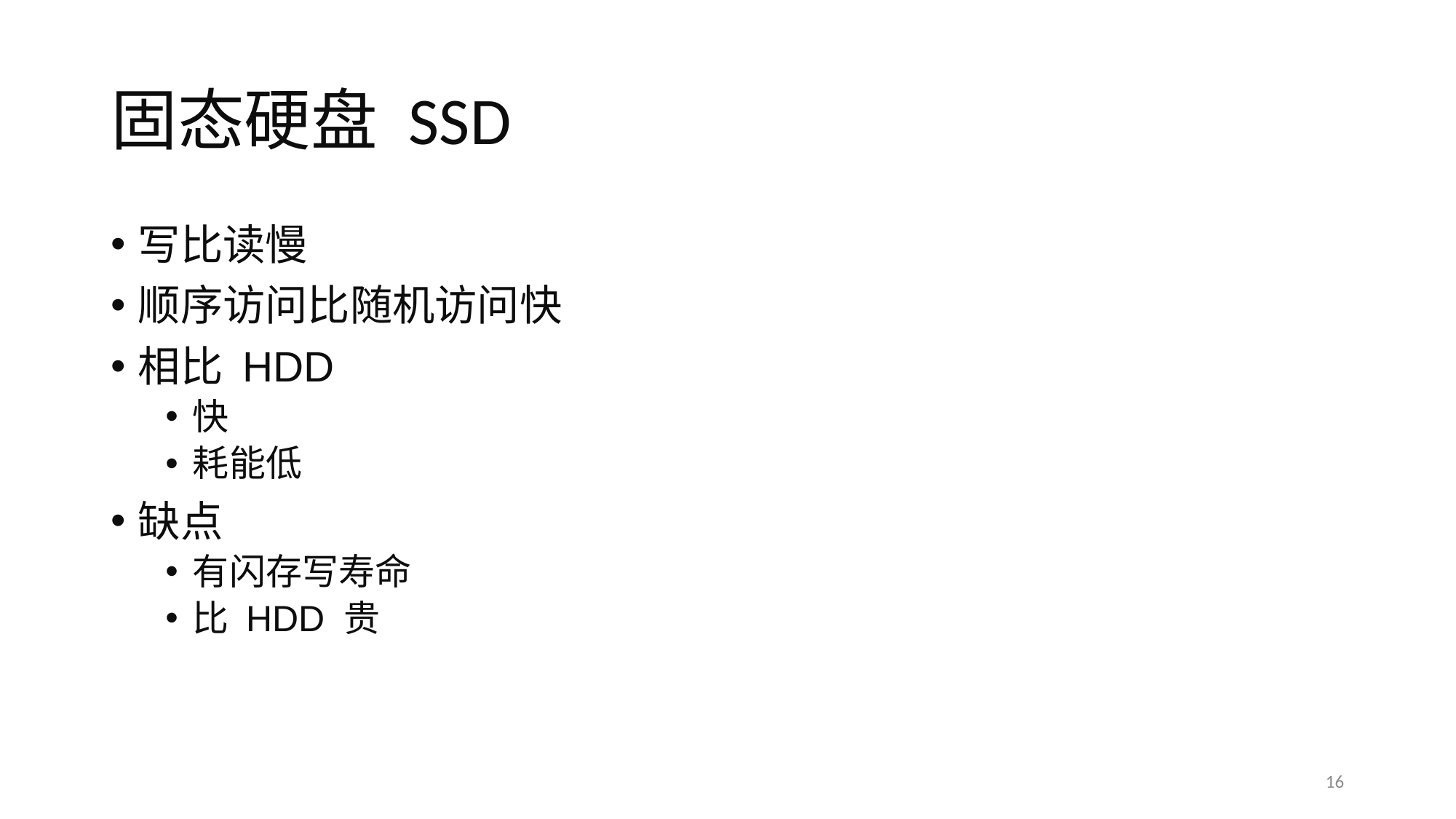

# 固态硬盘 SSD
写比读慢
顺序访问比随机访问快
相比 HDD
快
耗能低
缺点
有闪存写寿命
比 HDD 贵
16